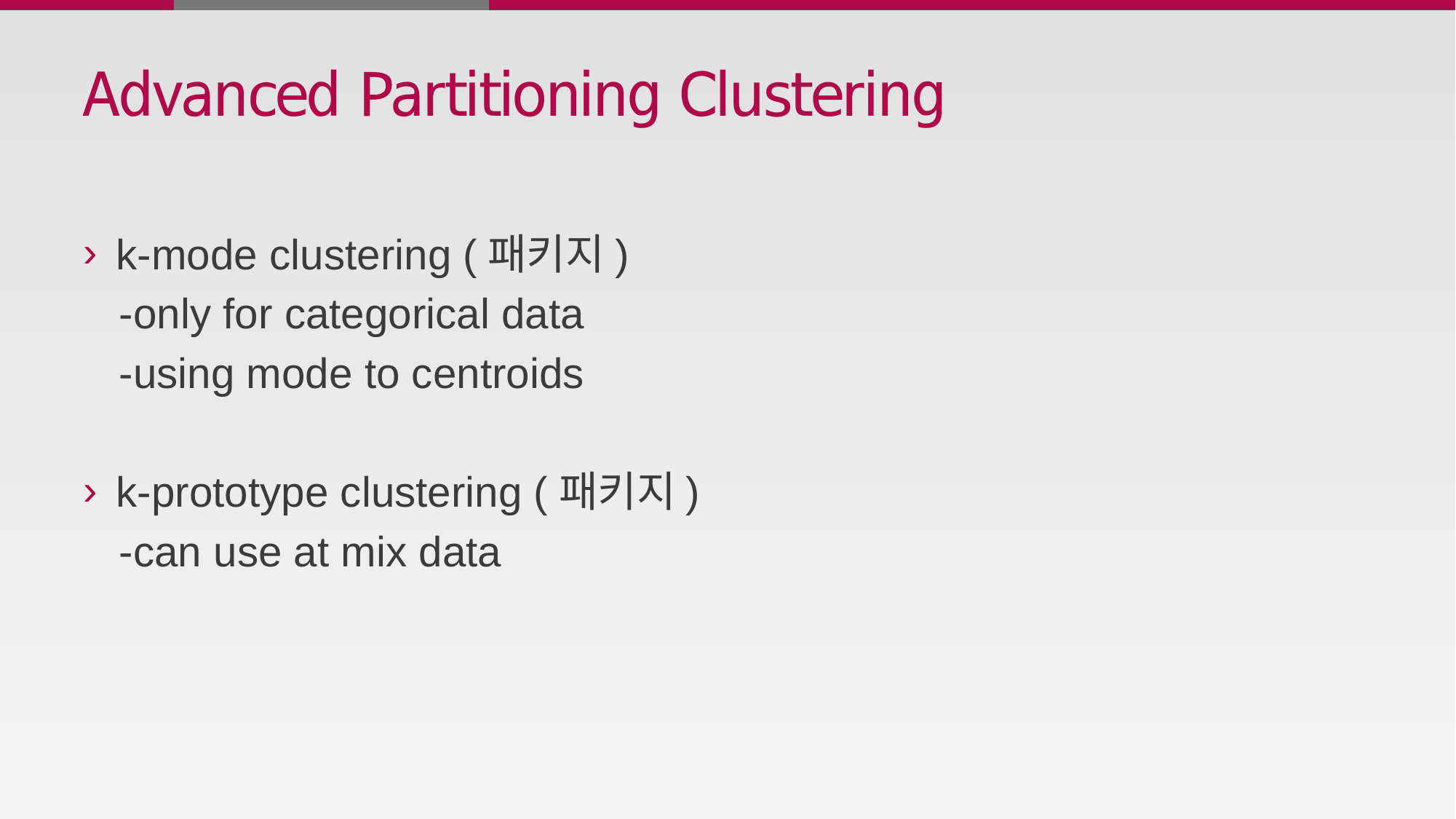

# Advanced Partitioning Clustering

k-mode clustering (패키지)
   -only for categorical data
   -using mode to centroids

k-prototype clustering (패키지)
   -can use at mix data